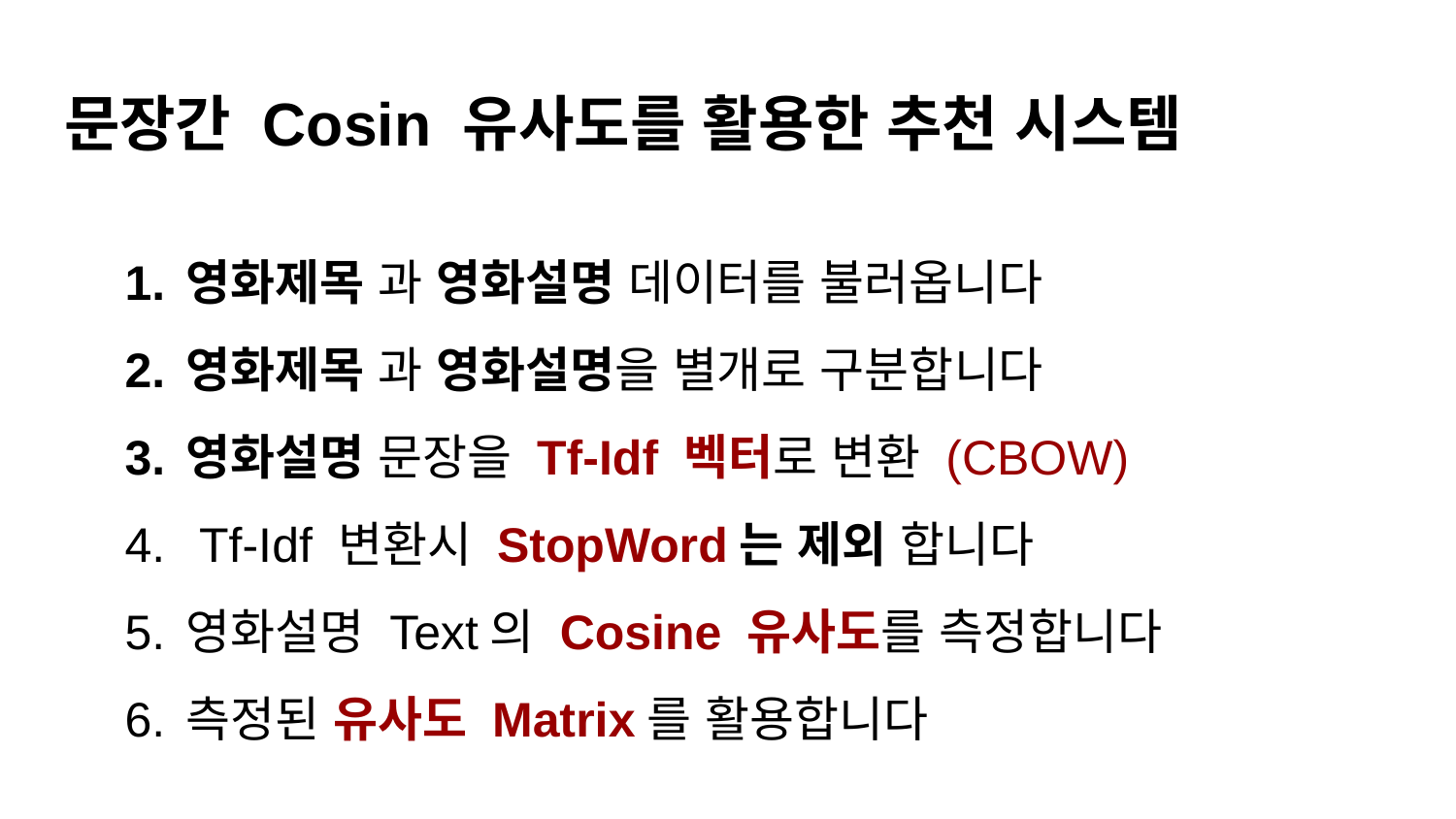

# 문장간 Cosin 유사도를 활용한 추천 시스템
영화제목 과 영화설명 데이터를 불러옵니다
영화제목 과 영화설명을 별개로 구분합니다
영화설명 문장을 Tf-Idf 벡터로 변환 (CBOW)
 Tf-Idf 변환시 StopWord는 제외 합니다
영화설명 Text의 Cosine 유사도를 측정합니다
측정된 유사도 Matrix를 활용합니다